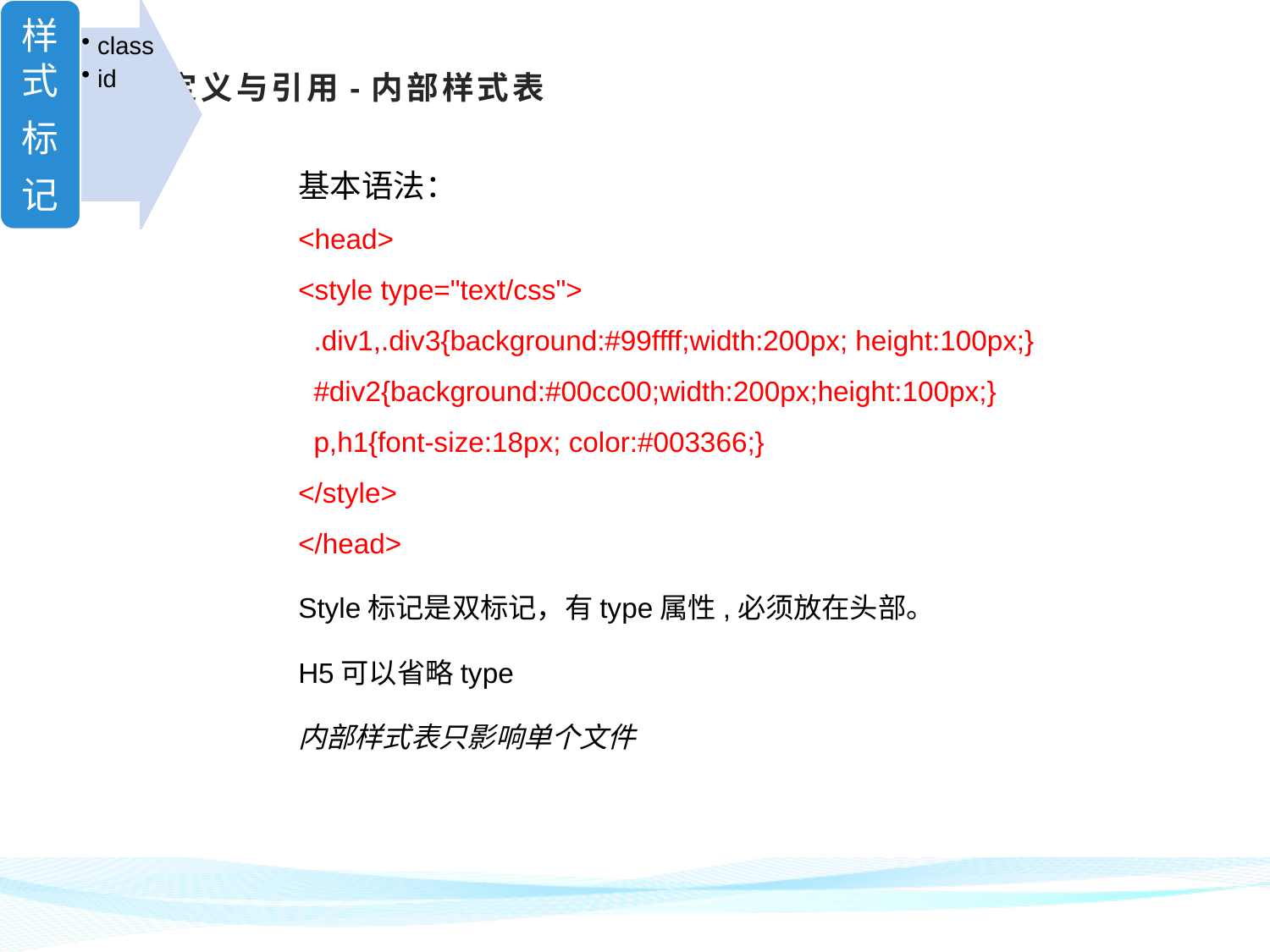

# CSS定义与引用-内部样式表
基本语法：
<head>
<style type="text/css">
  .div1,.div3{background:#99ffff;width:200px; height:100px;}
  #div2{background:#00cc00;width:200px;height:100px;}
  p,h1{font-size:18px; color:#003366;}
</style>
</head>
Style标记是双标记，有type属性,必须放在头部。
H5可以省略type
内部样式表只影响单个文件

class
id
样式
标
记